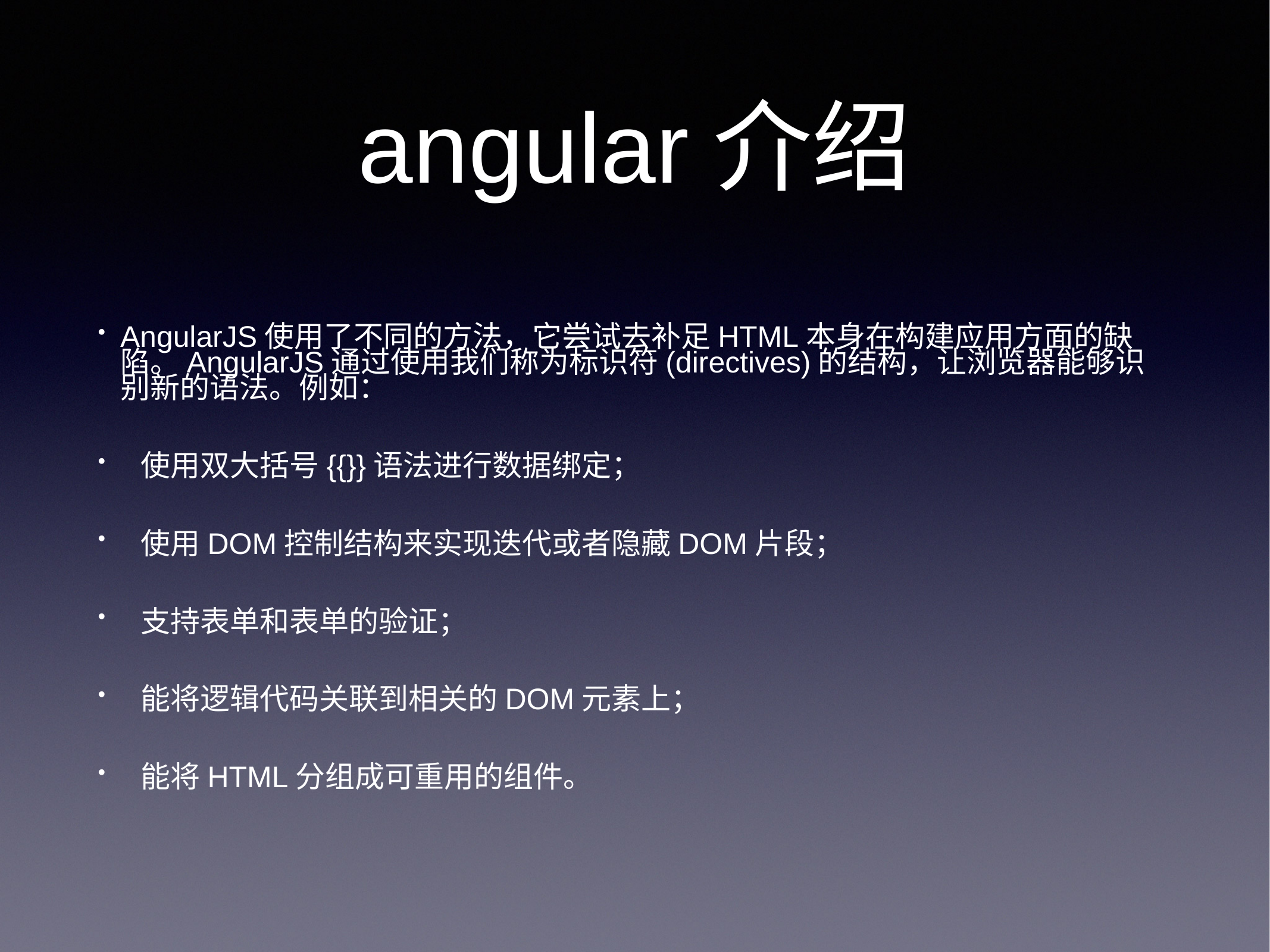

# angular介绍
AngularJS使用了不同的方法，它尝试去补足HTML本身在构建应用方面的缺陷。AngularJS通过使用我们称为标识符(directives)的结构，让浏览器能够识别新的语法。例如：
  使用双大括号{{}}语法进行数据绑定；
  使用DOM控制结构来实现迭代或者隐藏DOM片段；
  支持表单和表单的验证；
  能将逻辑代码关联到相关的DOM元素上；
  能将HTML分组成可重用的组件。